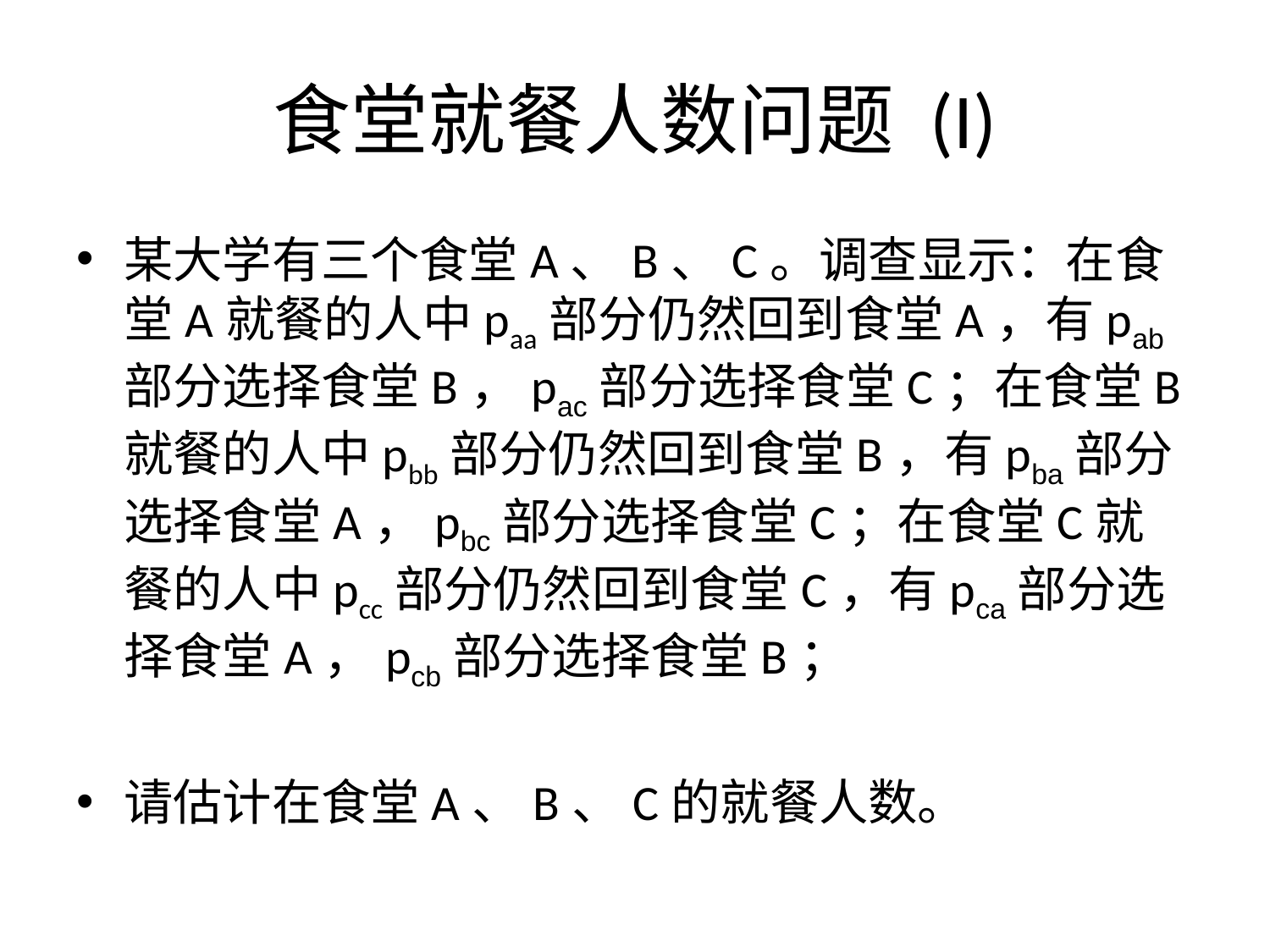

# 食堂就餐人数问题 (I)
某大学有三个食堂A、B、C。调查显示：在食堂A就餐的人中paa部分仍然回到食堂A，有pab部分选择食堂B，pac部分选择食堂C；在食堂B就餐的人中pbb部分仍然回到食堂B，有pba部分选择食堂A，pbc部分选择食堂C；在食堂C就餐的人中pcc部分仍然回到食堂C，有pca部分选择食堂A，pcb部分选择食堂B；

请估计在食堂A、B、C的就餐人数。